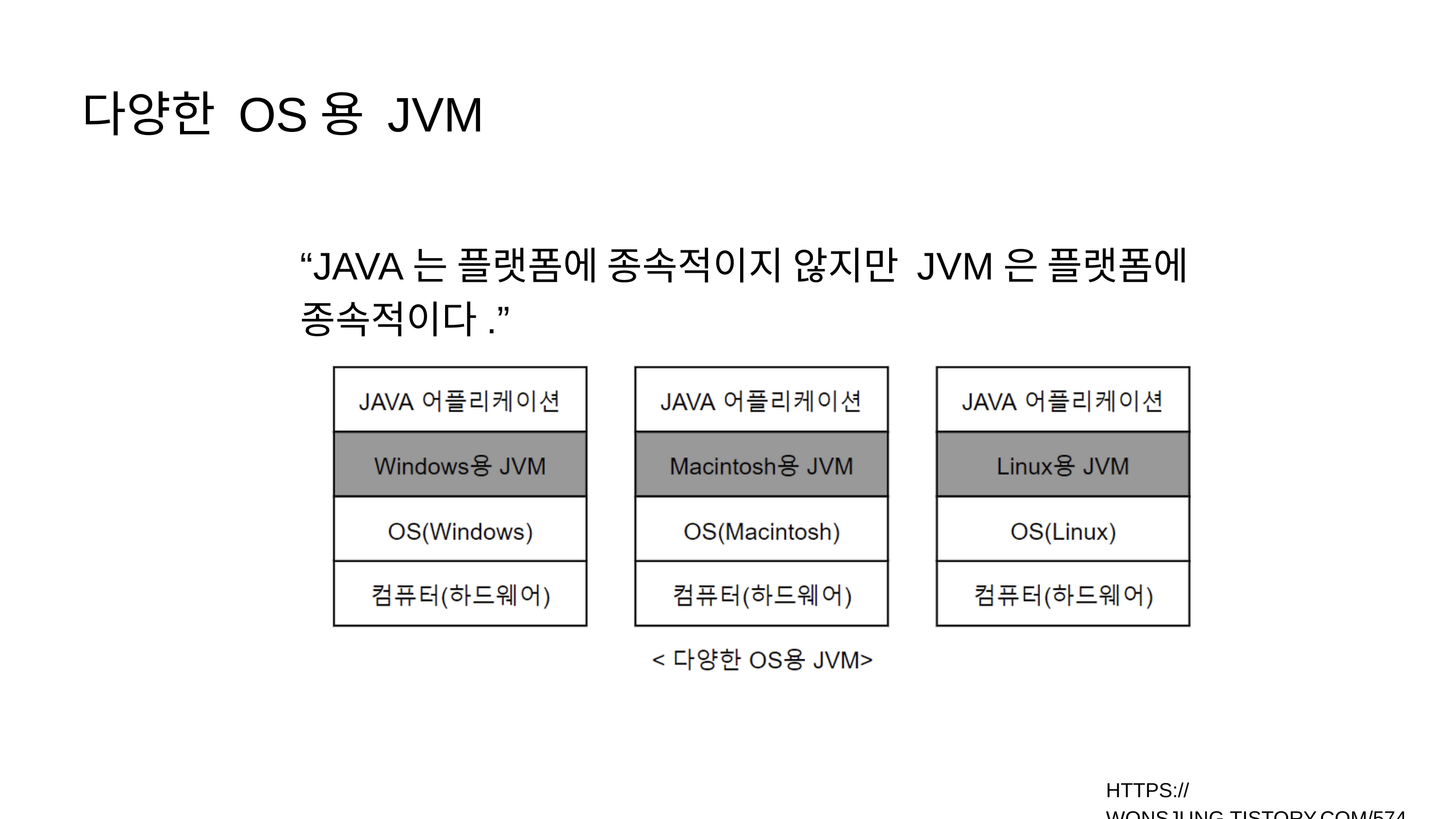

다양한 OS용 JVM
“JAVA는 플랫폼에 종속적이지 않지만 JVM은 플랫폼에 종속적이다.”

HTTPS://WONSJUNG.TISTORY.COM/574